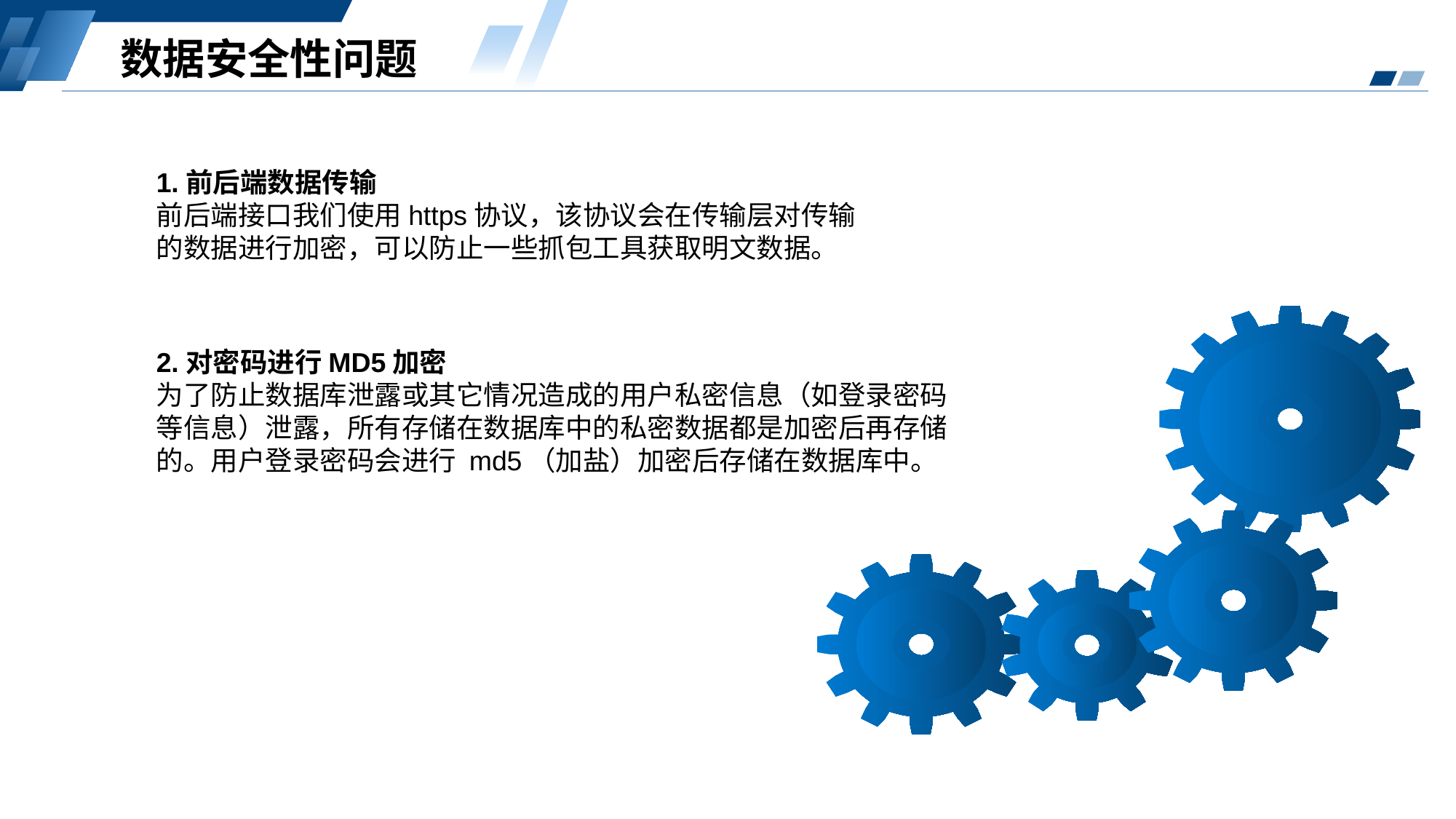

数据安全性问题

1.前后端数据传输
前后端接口我们使用https协议，该协议会在传输层对传输的数据进行加密，可以防止一些抓包工具获取明文数据。

2.对密码进行MD5加密
为了防止数据库泄露或其它情况造成的用户私密信息（如登录密码等信息）泄露，所有存储在数据库中的私密数据都是加密后再存储的。用户登录密码会进行 md5（加盐）加密后存储在数据库中。